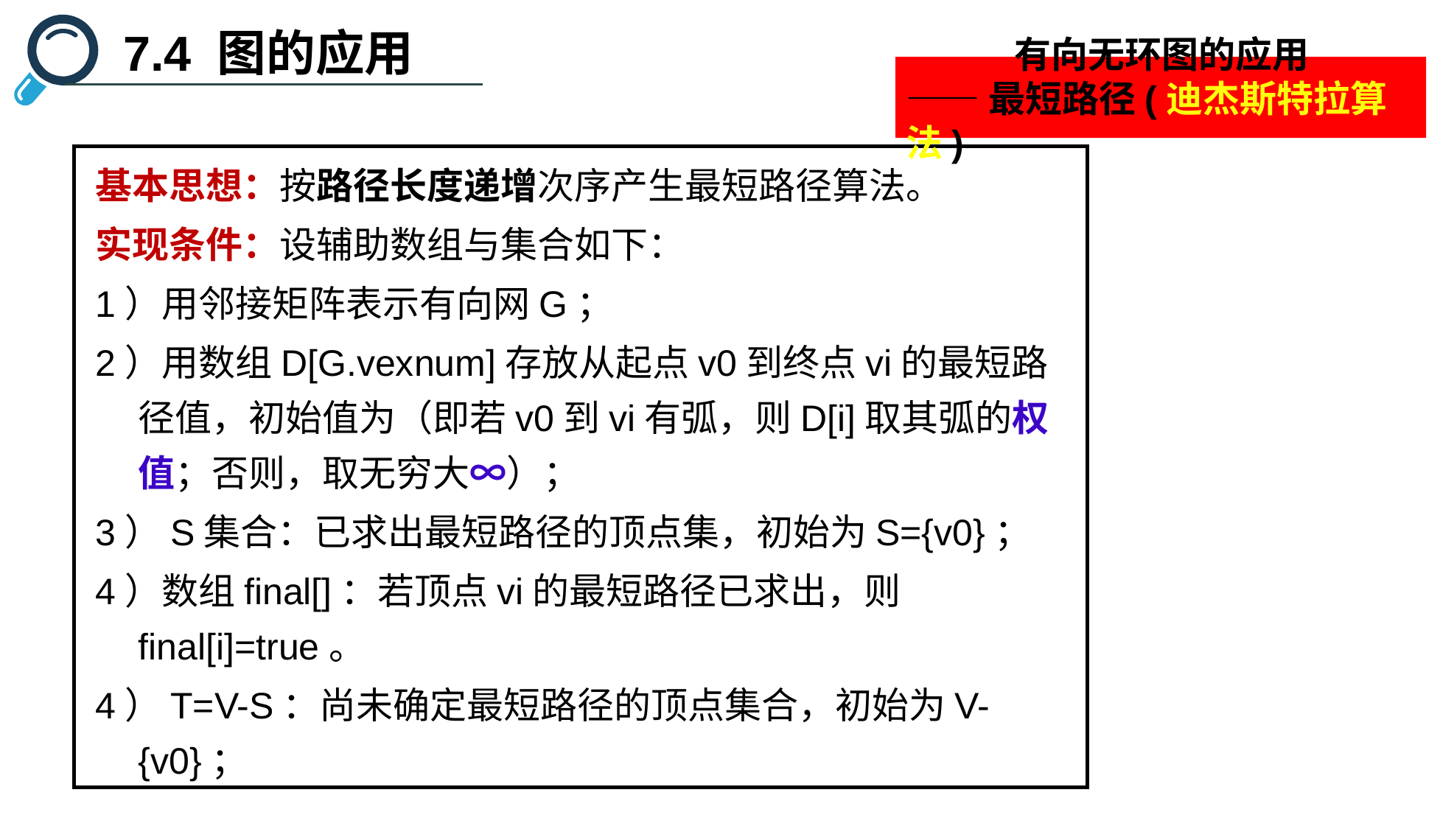

7.4 图的应用
            有向无环图的应用
——最短路径(迪杰斯特拉算法)
基本思想：按路径长度递增次序产生最短路径算法。
实现条件：设辅助数组与集合如下：
1）用邻接矩阵表示有向网G；
2）用数组D[G.vexnum]存放从起点v0到终点vi的最短路径值，初始值为（即若v0到vi有弧，则D[i]取其弧的权值；否则，取无穷大∞）；
3）S集合：已求出最短路径的顶点集，初始为S={v0}；
4）数组final[]：若顶点vi的最短路径已求出，则final[i]=true。
4）T=V-S：尚未确定最短路径的顶点集合，初始为V-{v0}；